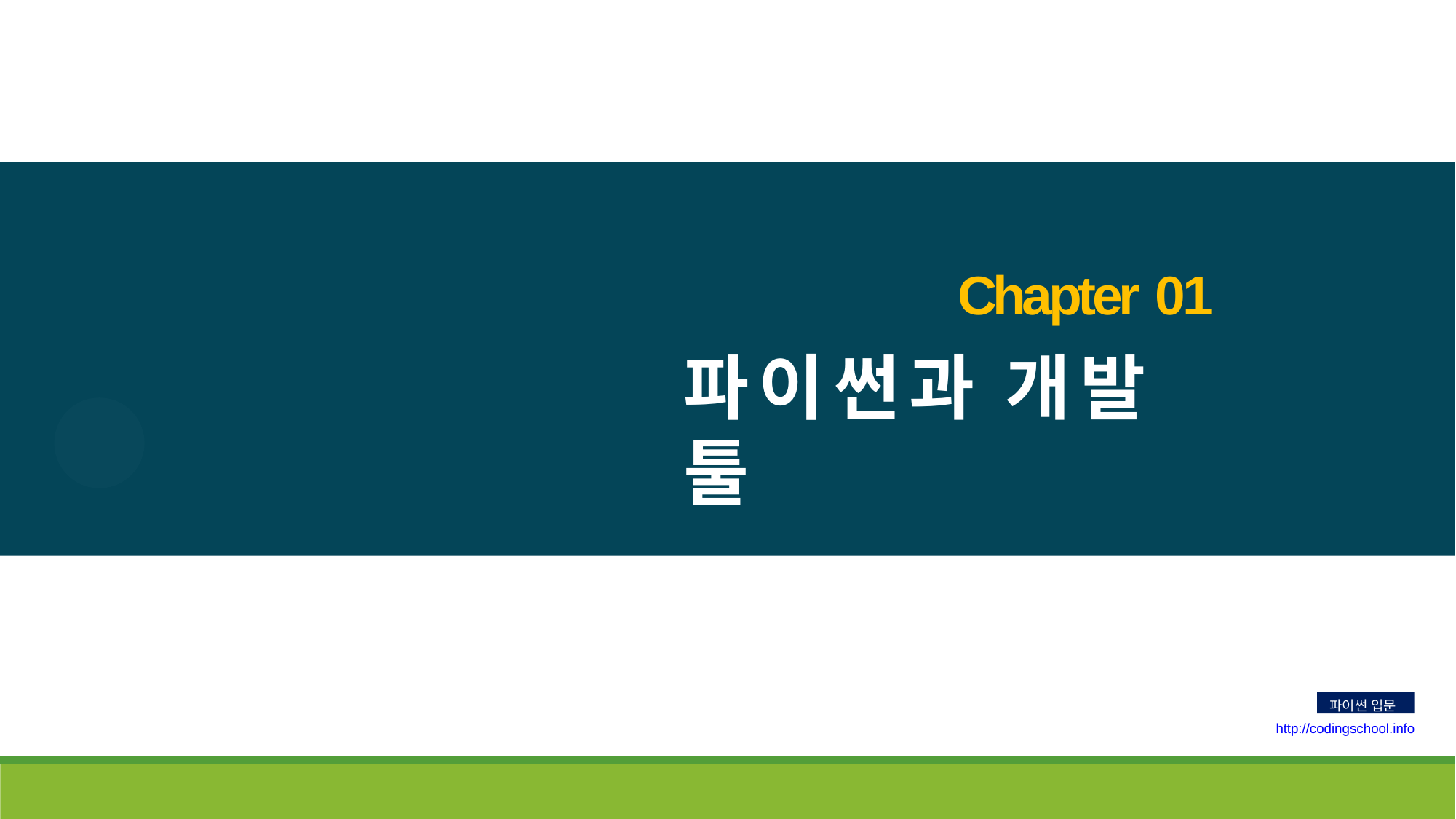

# Chapter 01
파이썬과 개발 툴

파이썬 입문
http://codingschool.info